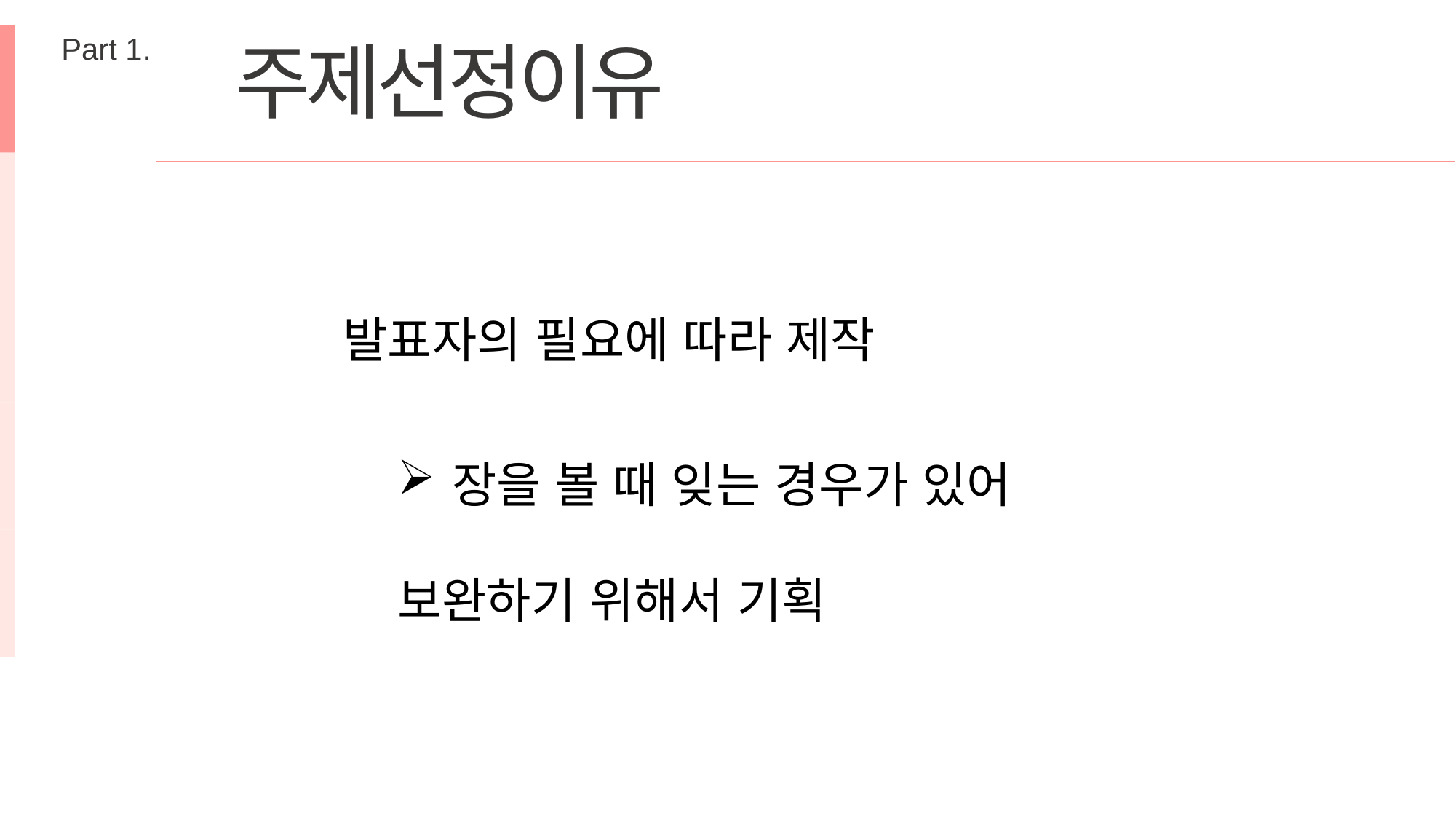

Part 1.

 주제선정이유

발표자의 필요에 따라 제작
장을 볼 때 잊는 경우가 있어
보완하기 위해서 기획